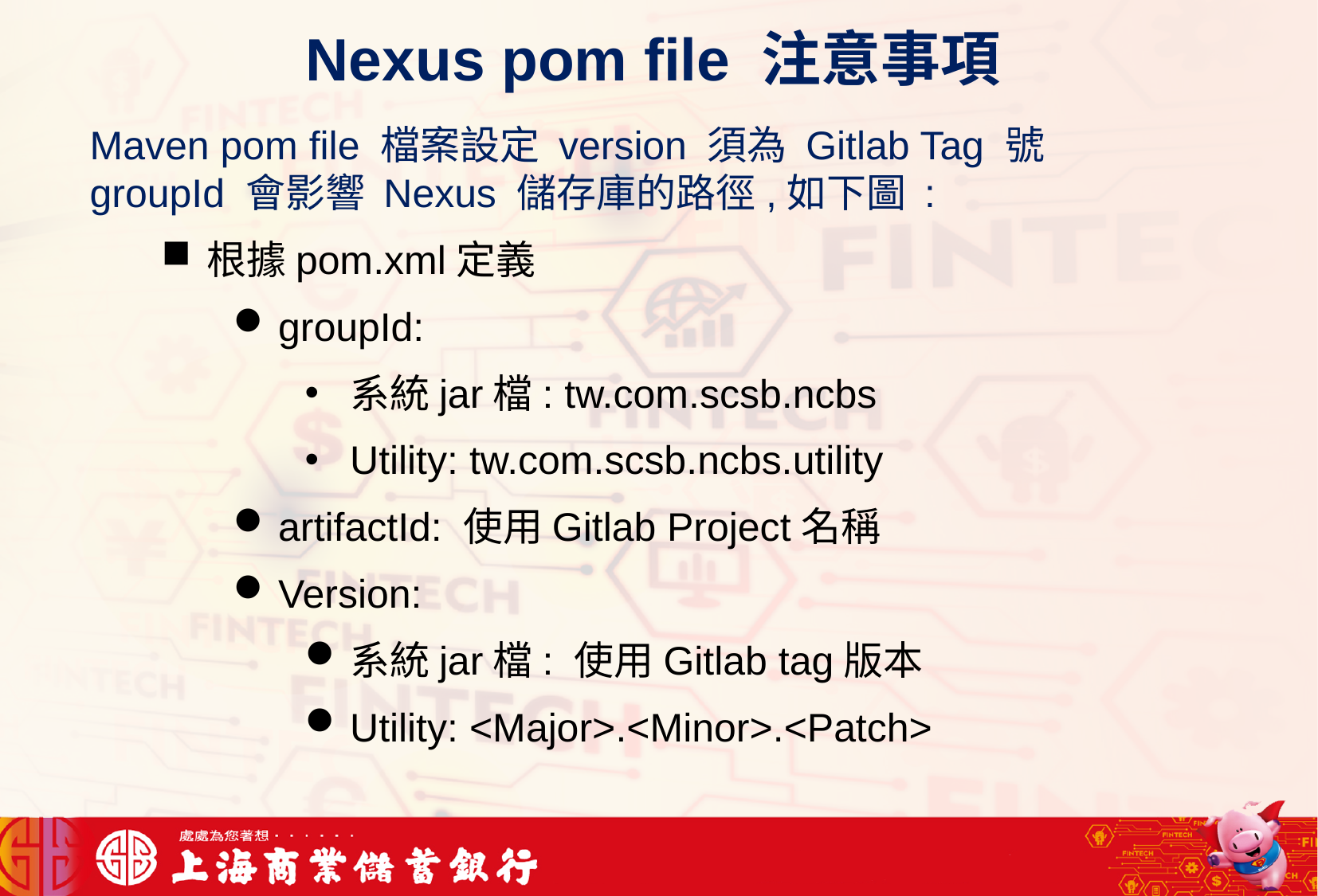

Nexus pom file 注意事項
Maven pom file 檔案設定 version 須為 Gitlab Tag 號
groupId 會影響 Nexus 儲存庫的路徑,如下圖 :
根據pom.xml定義
groupId:
系統jar檔: tw.com.scsb.ncbs
Utility: tw.com.scsb.ncbs.utility
artifactId: 使用Gitlab Project名稱
Version:
系統jar檔: 使用Gitlab tag版本
Utility: <Major>.<Minor>.<Patch>